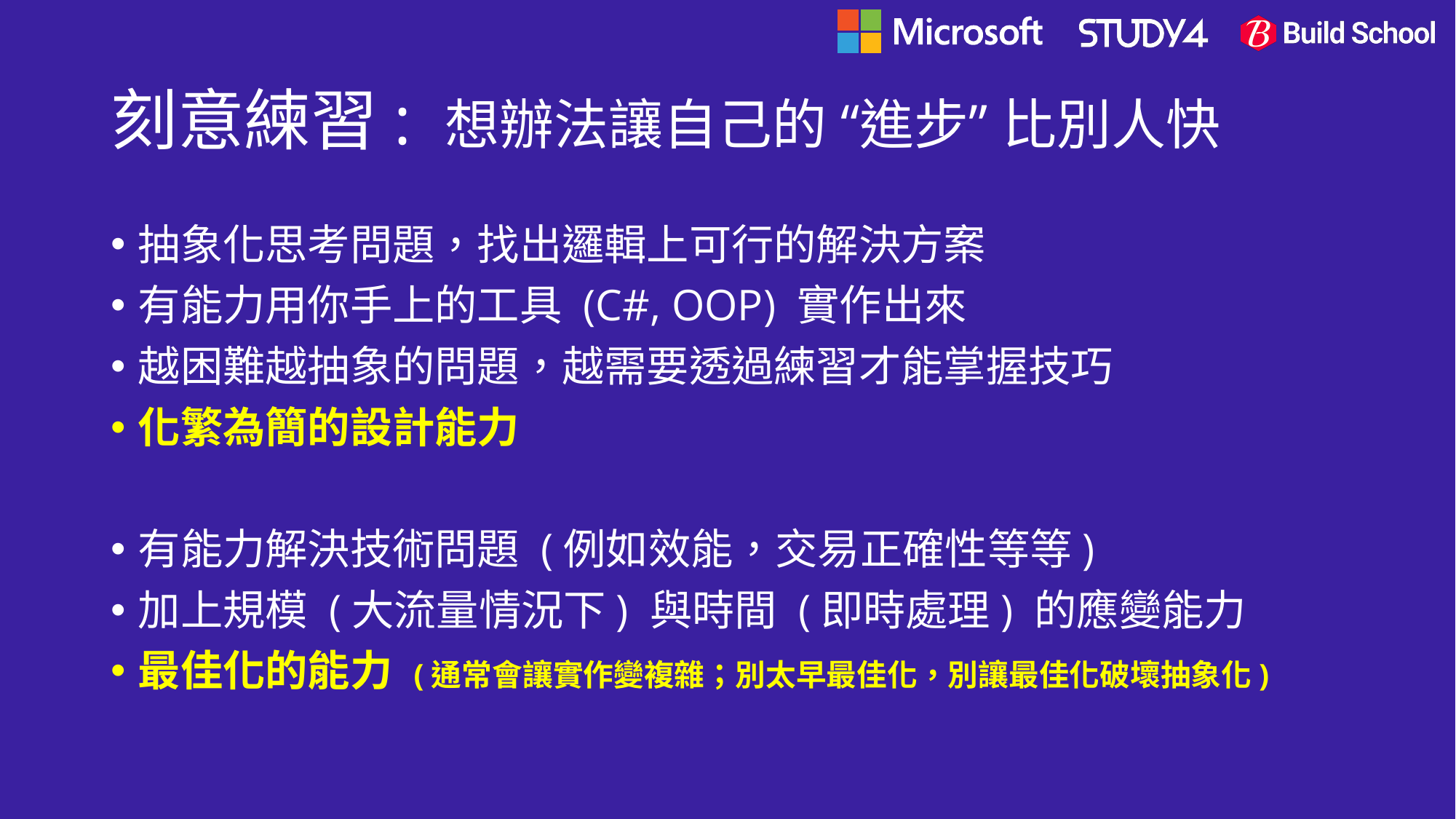

# 刻意練習: 想辦法讓自己的 “進步” 比別人快
抽象化思考問題，找出邏輯上可行的解決方案
有能力用你手上的工具 (C#, OOP) 實作出來
越困難越抽象的問題，越需要透過練習才能掌握技巧
化繁為簡的設計能力

有能力解決技術問題 (例如效能，交易正確性等等)
加上規模 (大流量情況下) 與時間 (即時處理) 的應變能力
最佳化的能力 (通常會讓實作變複雜；別太早最佳化，別讓最佳化破壞抽象化)